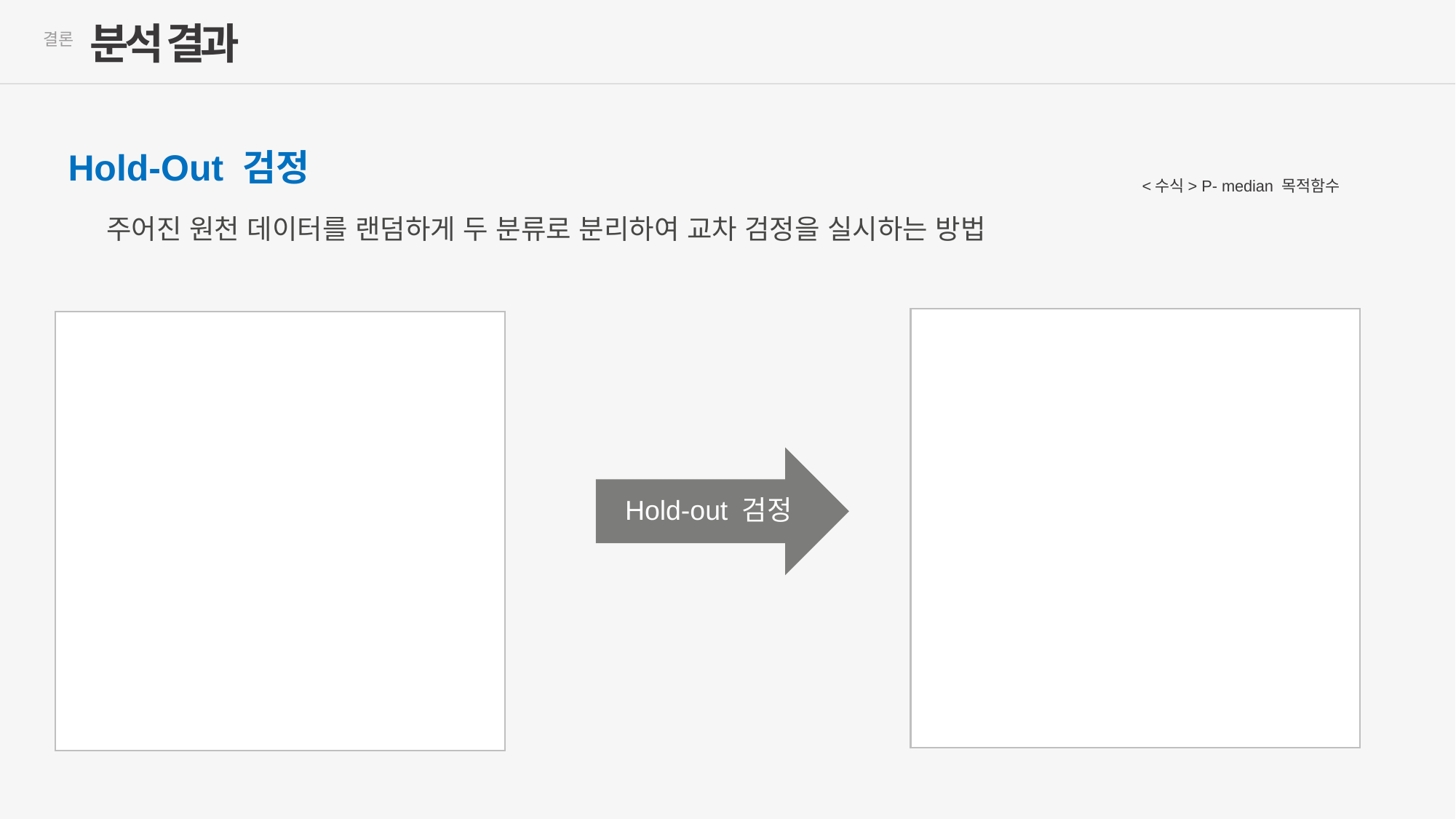

분석 결과
결론
Hold-Out 검정
<수식> P- median 목적함수
주어진 원천 데이터를 랜덤하게 두 분류로 분리하여 교차 검정을 실시하는 방법

Hold-out 검정